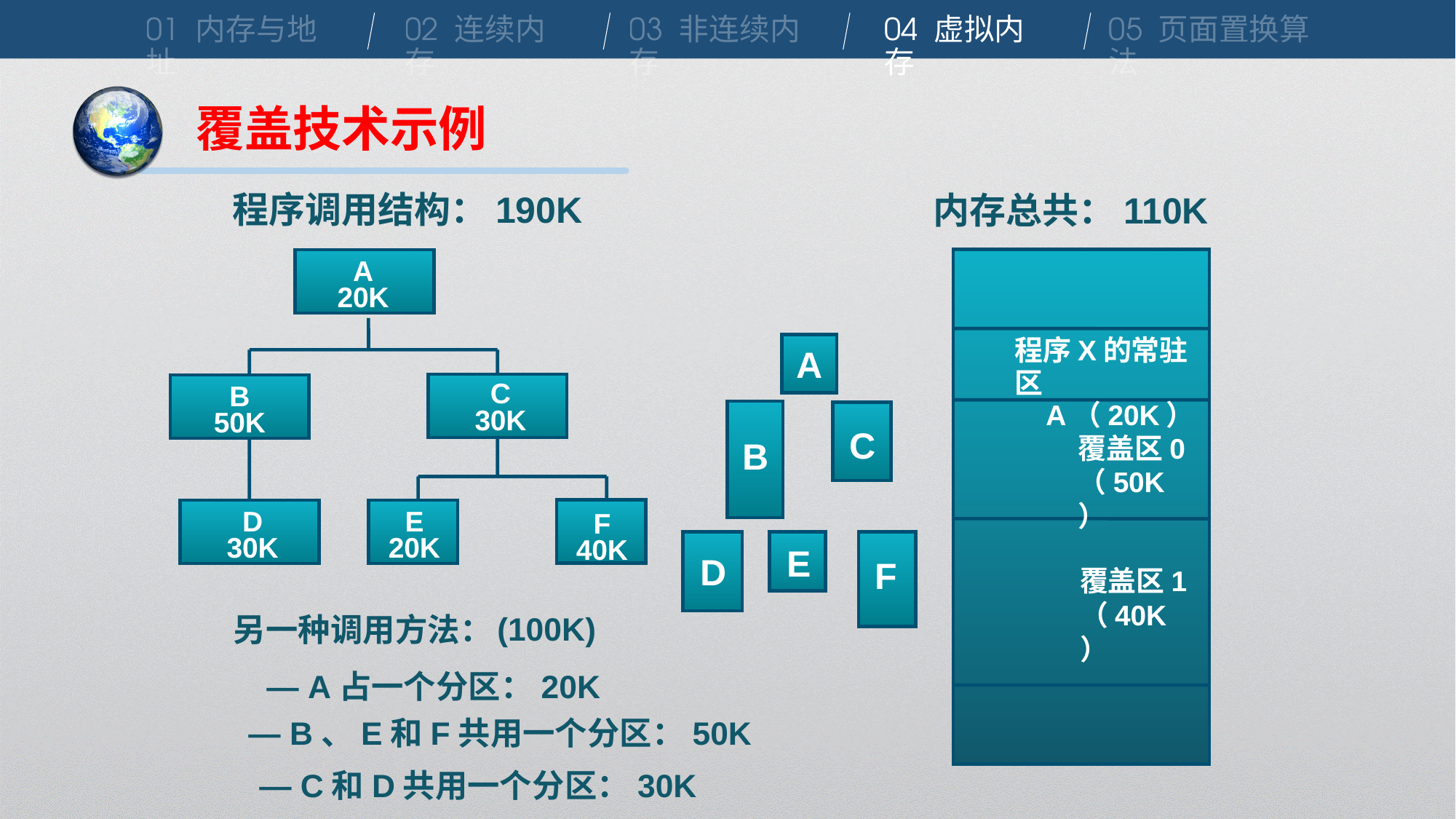

01 内存与地址
02 连续内存
03 非连续内存
04 虚拟内存
05 页面置换算法
覆盖技术示例
程序调用结构：190K

A
20K

C
30K
B
50K

D
30K
E
20K
F
40K
内存总共：110K

程序X的常驻区
    A（20K）

覆盖区0
（50K）

覆盖区1
（40K）

A

B

 C

 E

 F

 D
(100K)
另一种调用方法：
— A占一个分区：20K
— B、E和F共用一个分区：50K
— C和D共用一个分区：30K